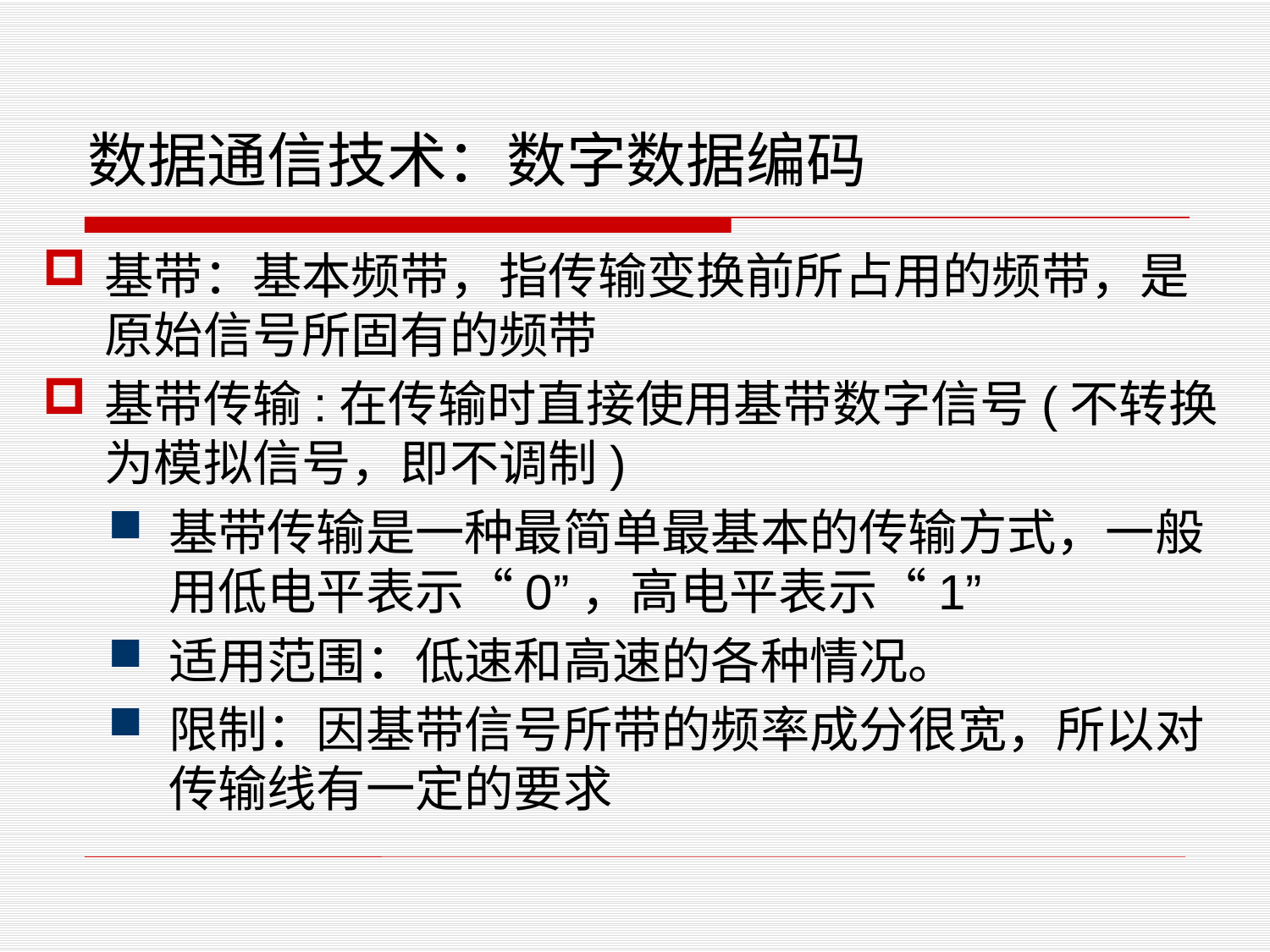

# 数据通信技术：数字数据编码
基带：基本频带，指传输变换前所占用的频带，是原始信号所固有的频带
基带传输:在传输时直接使用基带数字信号(不转换为模拟信号，即不调制)
基带传输是一种最简单最基本的传输方式，一般用低电平表示“0”，高电平表示“1”
适用范围：低速和高速的各种情况。
限制：因基带信号所带的频率成分很宽，所以对传输线有一定的要求